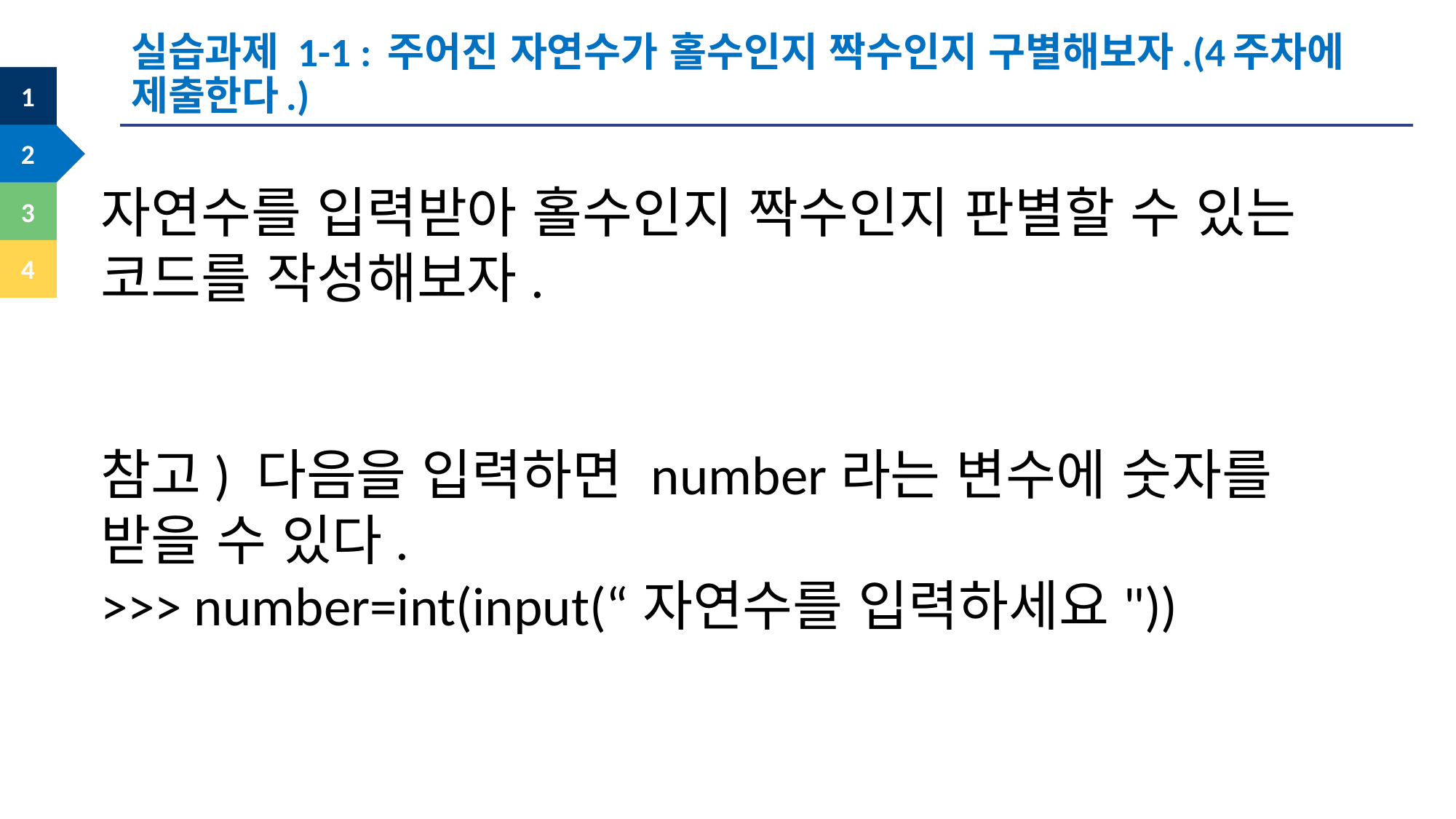

실습과제 1-1 : 주어진 자연수가 홀수인지 짝수인지 구별해보자.(4주차에 제출한다.)
자연수를 입력받아 홀수인지 짝수인지 판별할 수 있는 코드를 작성해보자.

참고) 다음을 입력하면 number라는 변수에 숫자를 받을 수 있다.
>>> number=int(input(“자연수를 입력하세요"))